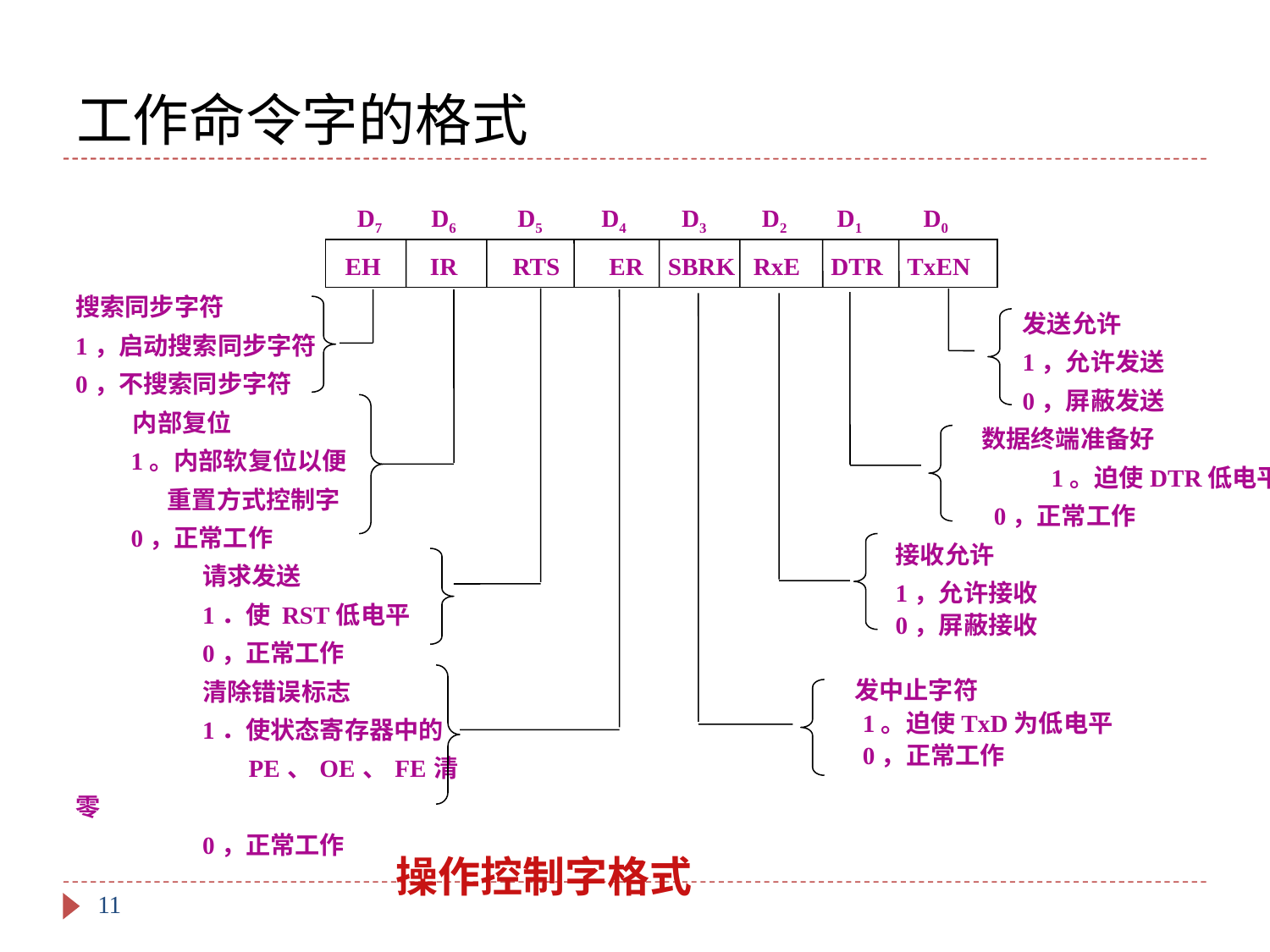

# 工作命令字的格式
D7        D6          D5          D4         D3         D2         D1          D0
EH        IR         RTS        ER    SBRK   RxE     DTR    TxEN

搜索同步字符
1，启动搜索同步字符
0，不搜索同步字符
         内部复位
         1。内部软复位以便
               重置方式控制字
         0，正常工作
	请求发送
	1．使 RST低电平
	0，正常工作
	清除错误标志
	1．使状态寄存器中的
	      PE、OE、FE清零
	0，正常工作

		发送允许
		1，允许发送
		0，屏蔽发送
	              数据终端准备好
	               1。迫使DTR低电平
	                0，正常工作
	接收允许
	1，允许接收
	0，屏蔽接收

              发中止字符
     1。迫使TxD为低电平
     0，正常工作

操作控制字格式
11